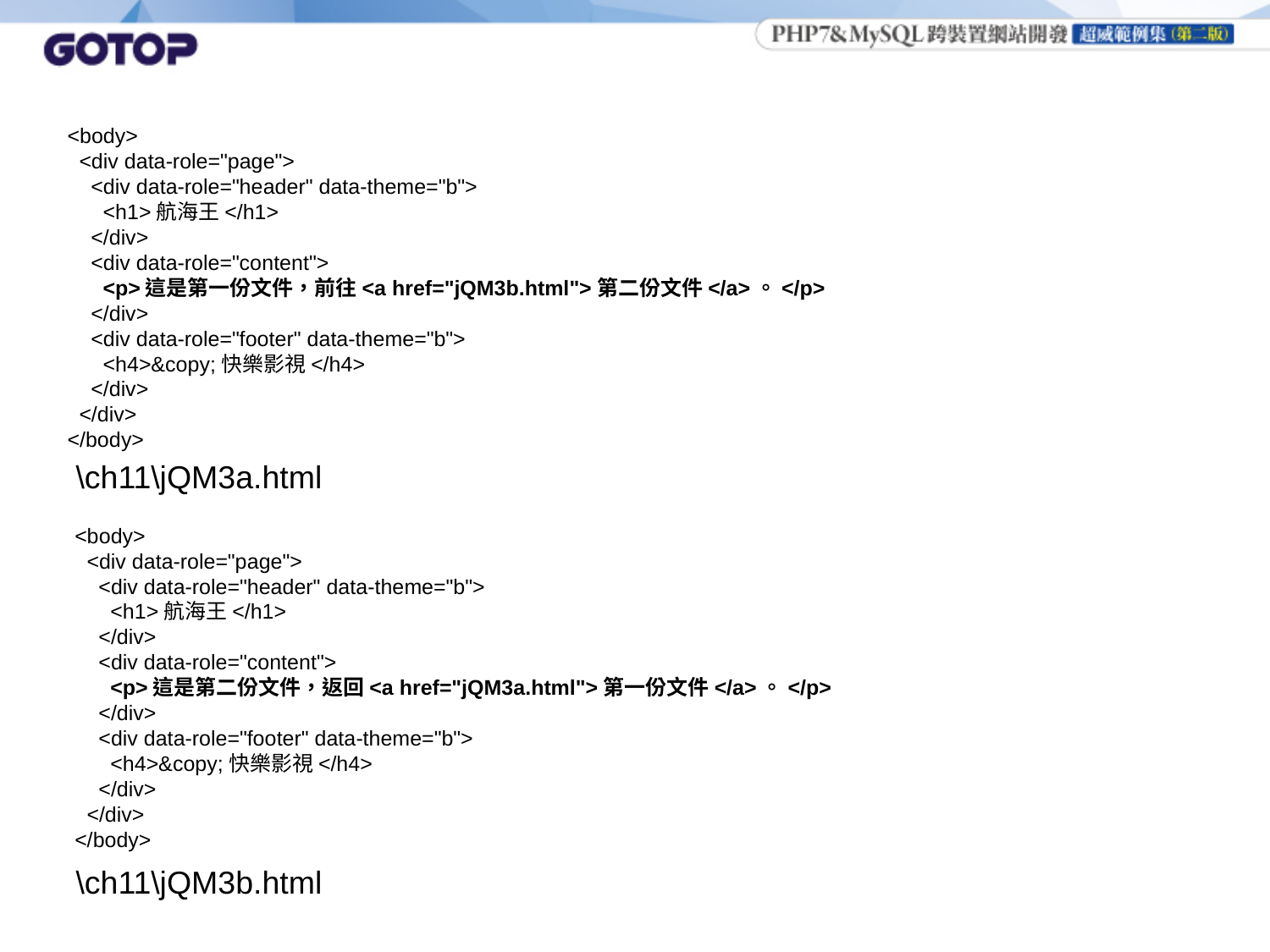

<body>
  <div data-role="page">
    <div data-role="header" data-theme="b">
      <h1>航海王</h1>
    </div>
    <div data-role="content">
      <p>這是第一份文件，前往<a href="jQM3b.html">第二份文件</a>。</p>
    </div>
    <div data-role="footer" data-theme="b">
      <h4>&copy;快樂影視</h4>
    </div>
  </div>
</body>
#

\ch11\jQM3a.html
<body>
  <div data-role="page">
    <div data-role="header" data-theme="b">
      <h1>航海王</h1>
    </div>
    <div data-role="content">
      <p>這是第二份文件，返回<a href="jQM3a.html">第一份文件</a>。</p>
    </div>
    <div data-role="footer" data-theme="b">
      <h4>&copy;快樂影視</h4>
    </div>
  </div>
</body>
\ch11\jQM3b.html